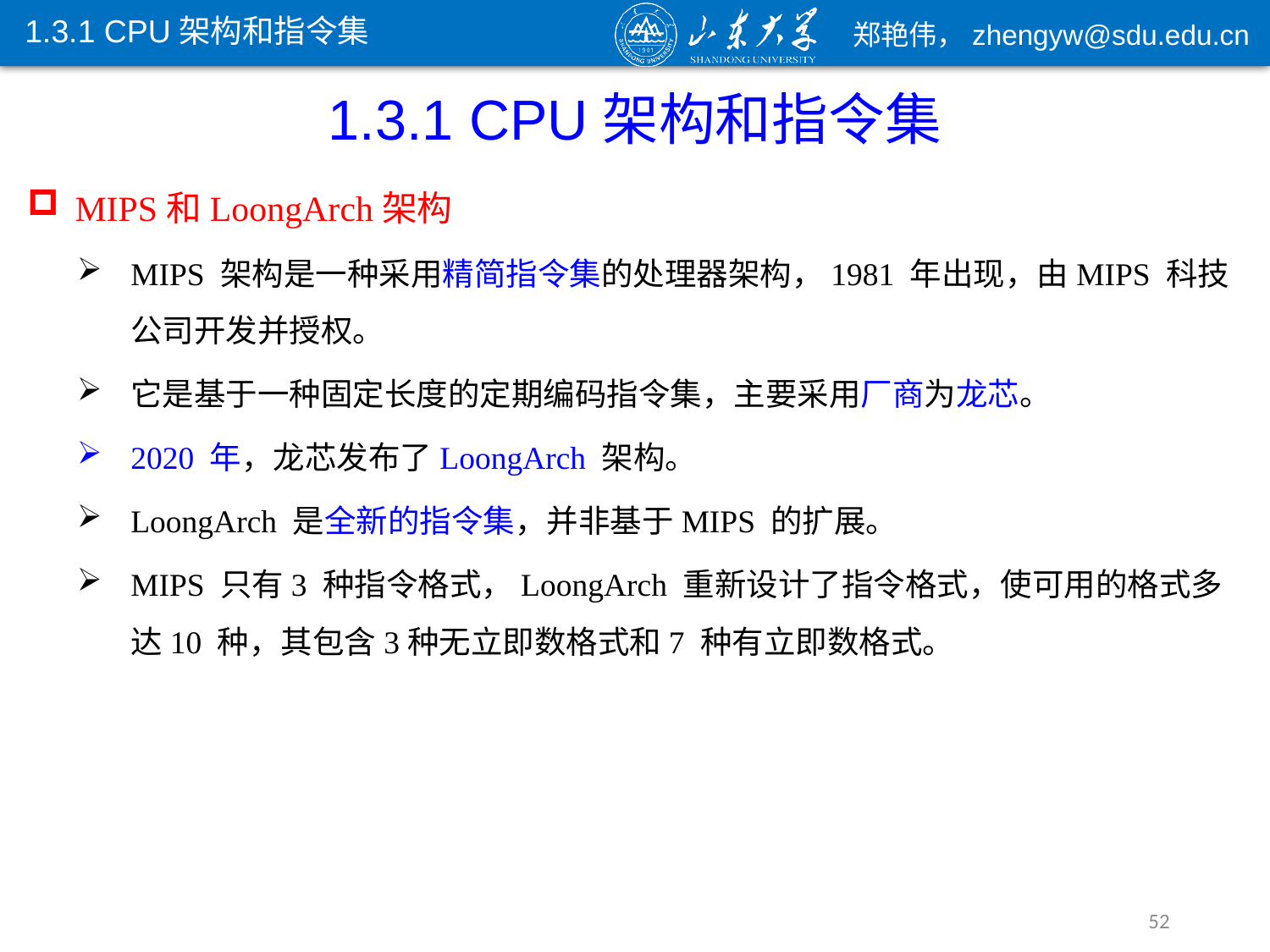

1.3.1 CPU架构和指令集
1.3.1 CPU架构和指令集
MIPS和LoongArch架构
MIPS 架构是一种采用精简指令集的处理器架构，1981 年出现，由MIPS 科技公司开发并授权。
它是基于一种固定长度的定期编码指令集，主要采用厂商为龙芯。
2020 年，龙芯发布了LoongArch 架构。
LoongArch 是全新的指令集，并非基于MIPS 的扩展。
MIPS 只有3 种指令格式，LoongArch 重新设计了指令格式，使可用的格式多达10 种，其包含3种无立即数格式和7 种有立即数格式。
52